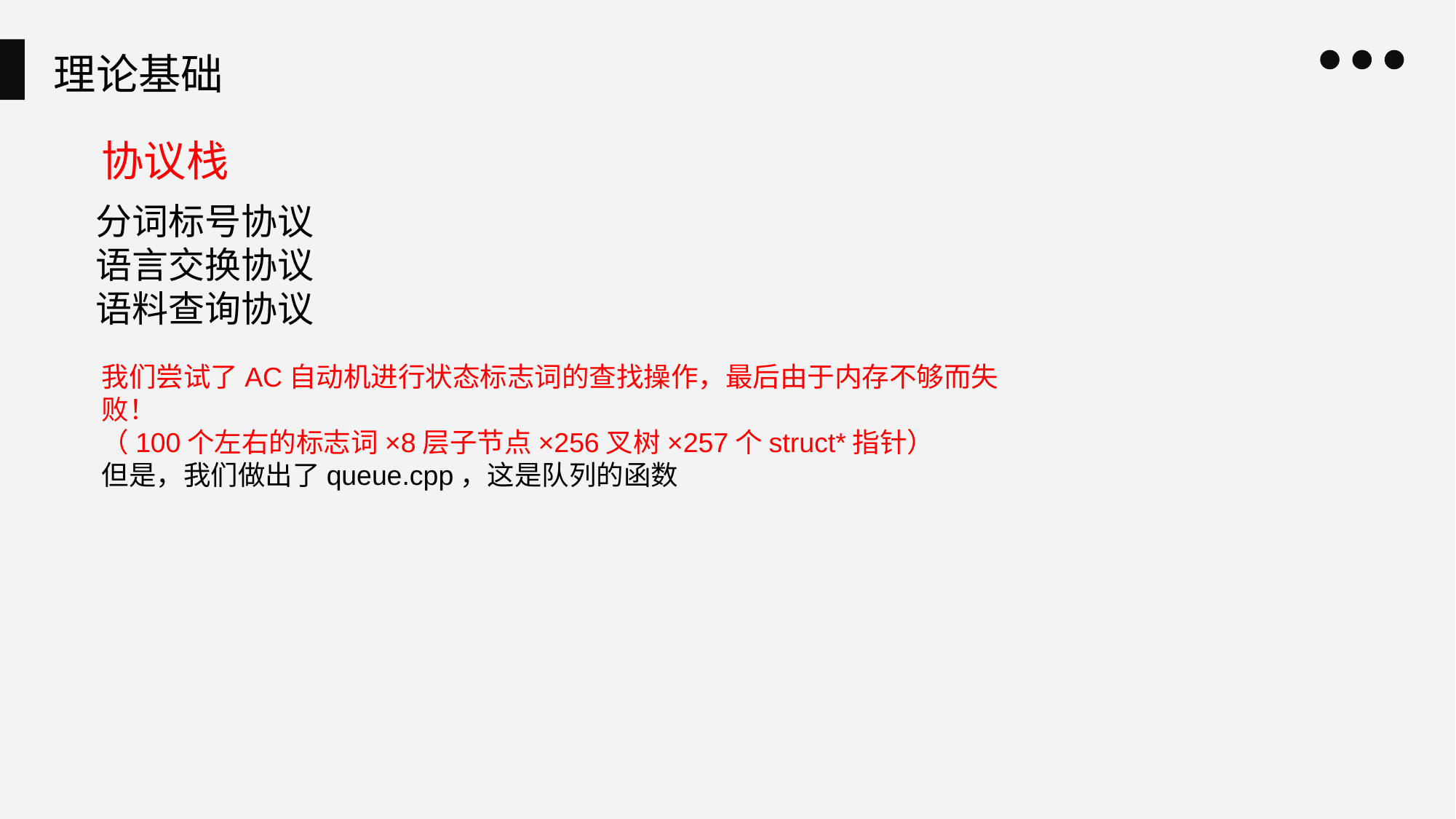

理论基础

协议栈
分词标号协议
语言交换协议
语料查询协议
我们尝试了AC自动机进行状态标志词的查找操作，最后由于内存不够而失败！
（100个左右的标志词×8层子节点×256叉树×257个struct*指针）
但是，我们做出了queue.cpp，这是队列的函数